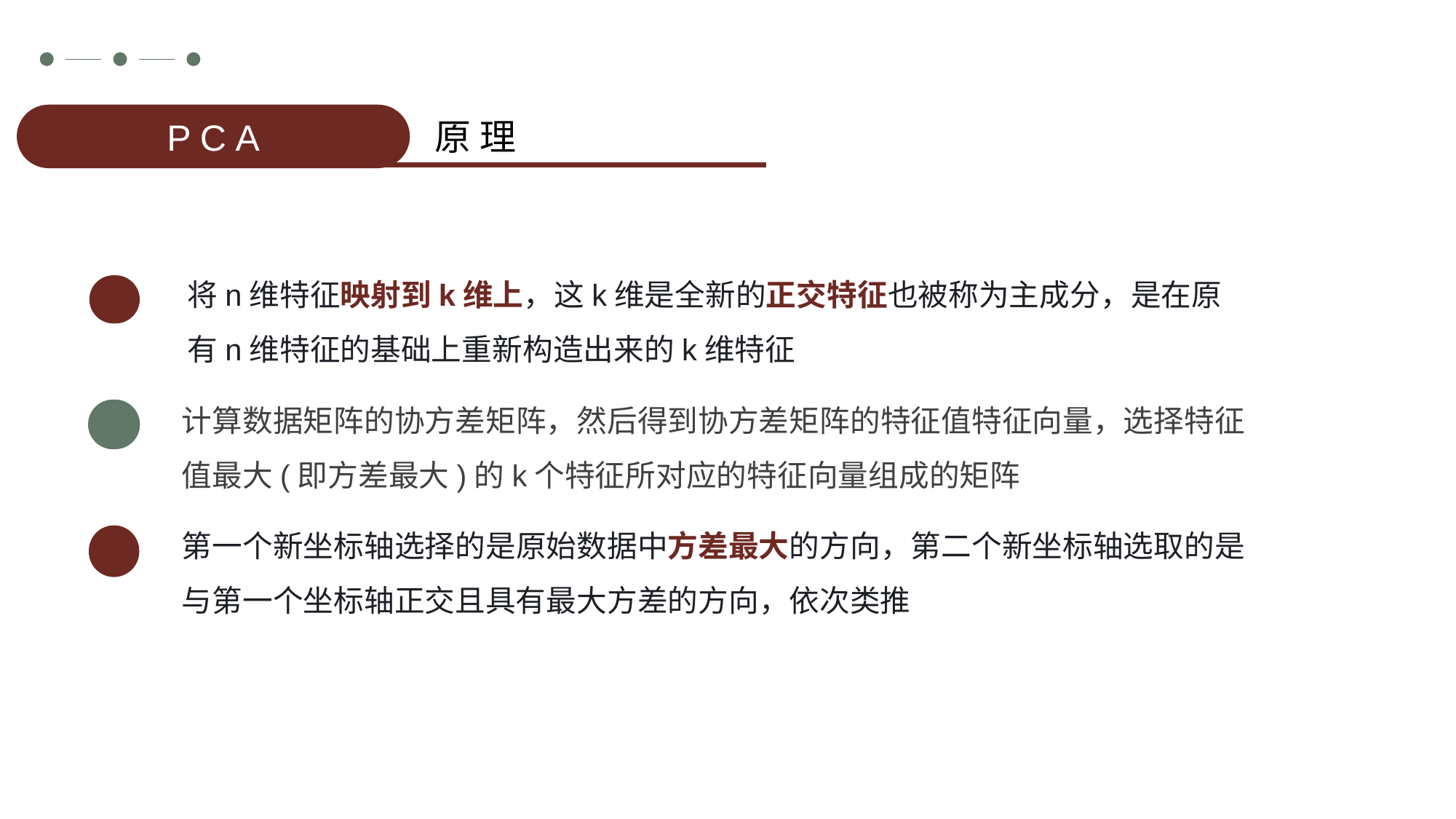

PCA
原理
将n维特征映射到k维上，这k维是全新的正交特征也被称为主成分，是在原有n维特征的基础上重新构造出来的k维特征

计算数据矩阵的协方差矩阵，然后得到协方差矩阵的特征值特征向量，选择特征值最大(即方差最大)的k个特征所对应的特征向量组成的矩阵

第一个新坐标轴选择的是原始数据中方差最大的方向，第二个新坐标轴选取的是与第一个坐标轴正交且具有最大方差的方向，依次类推